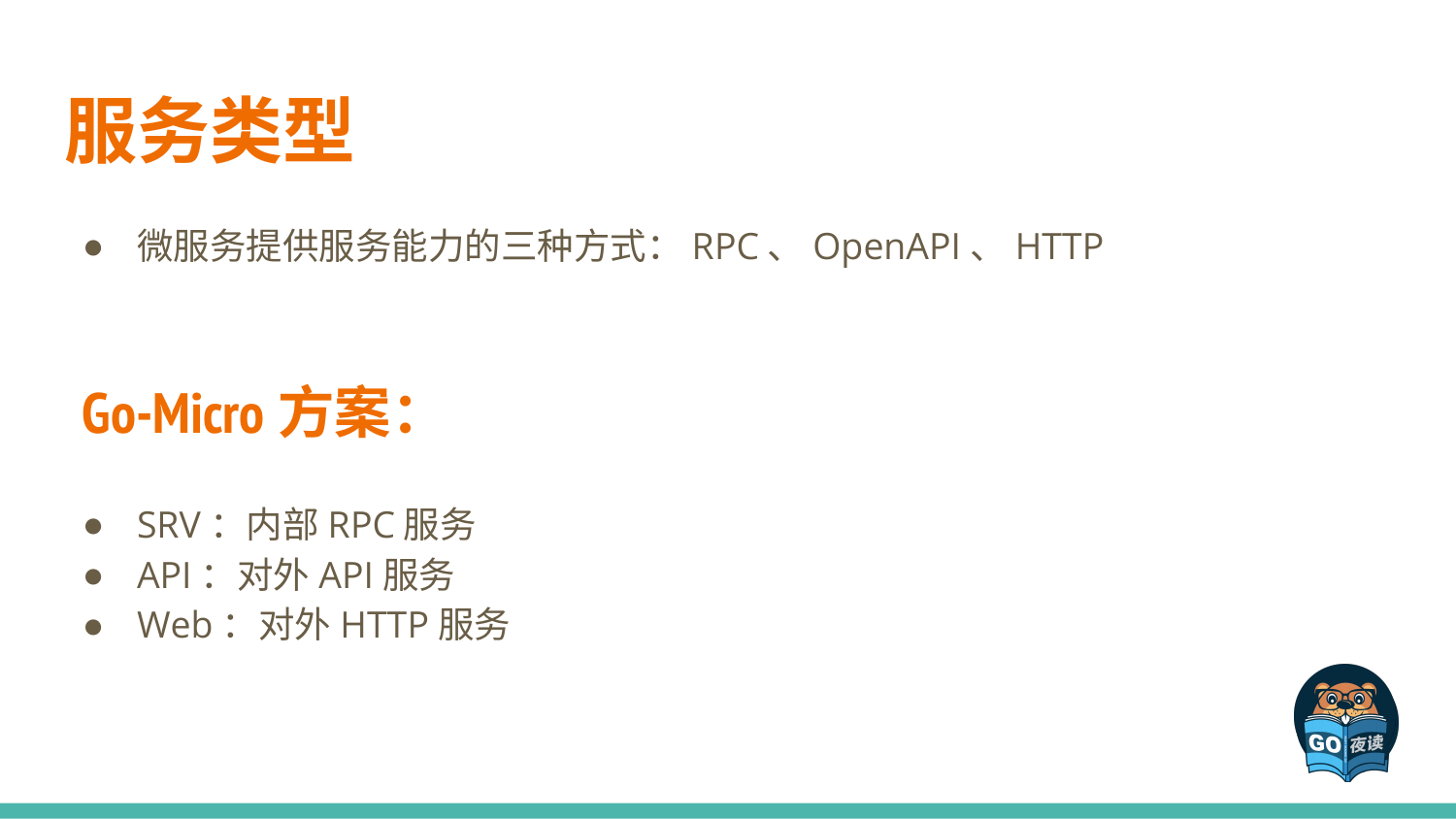

# 服务类型
微服务提供服务能力的三种方式：RPC、OpenAPI、HTTP

Go-Micro方案：

SRV：内部RPC服务
API：对外API服务
Web：对外HTTP服务